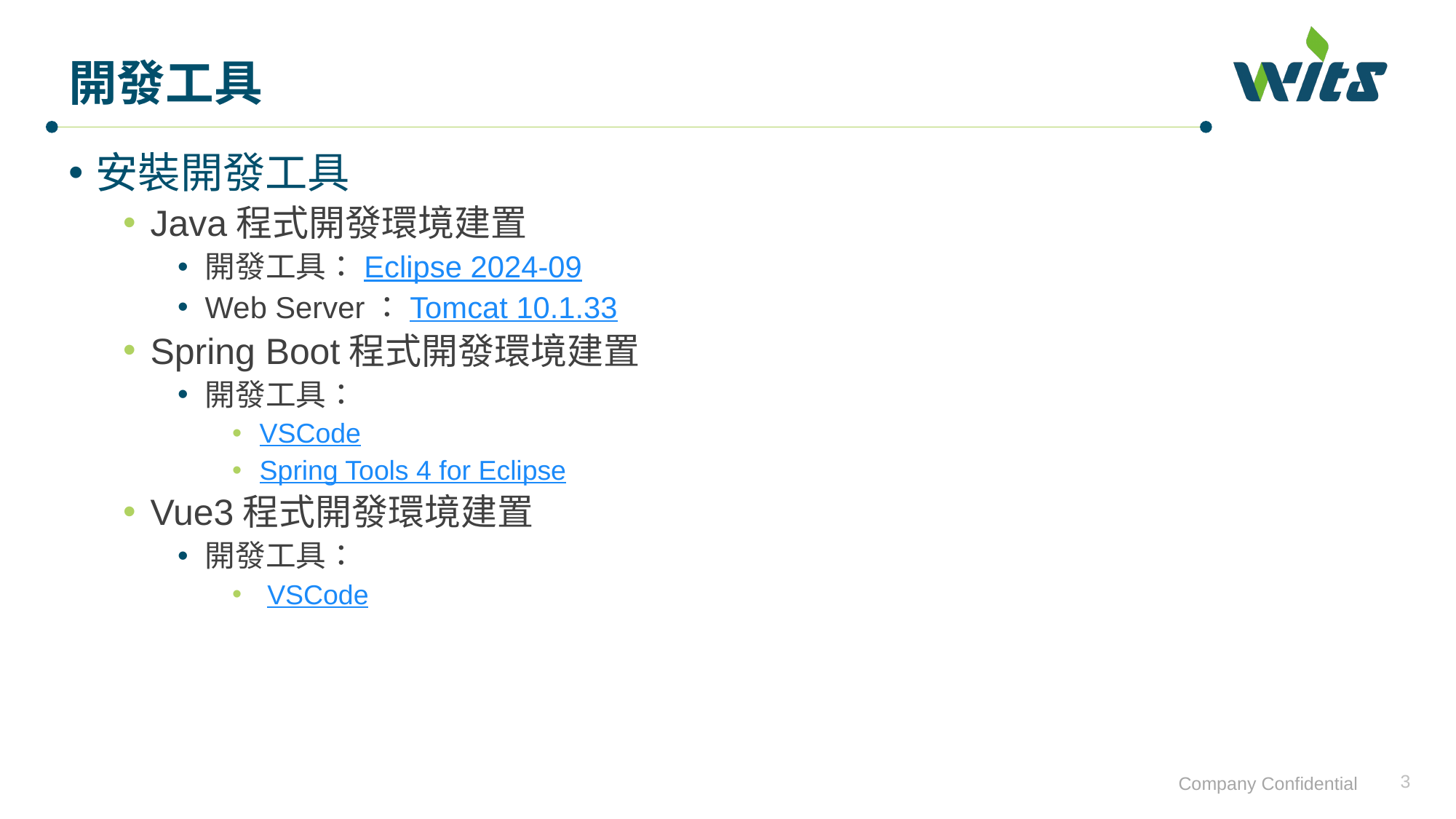

# 開發工具
安裝開發工具
Java程式開發環境建置
開發工具：Eclipse 2024-09
Web Server：Tomcat 10.1.33
Spring Boot程式開發環境建置
開發工具：
VSCode
Spring Tools 4 for Eclipse
Vue3程式開發環境建置
開發工具：
 VSCode
3